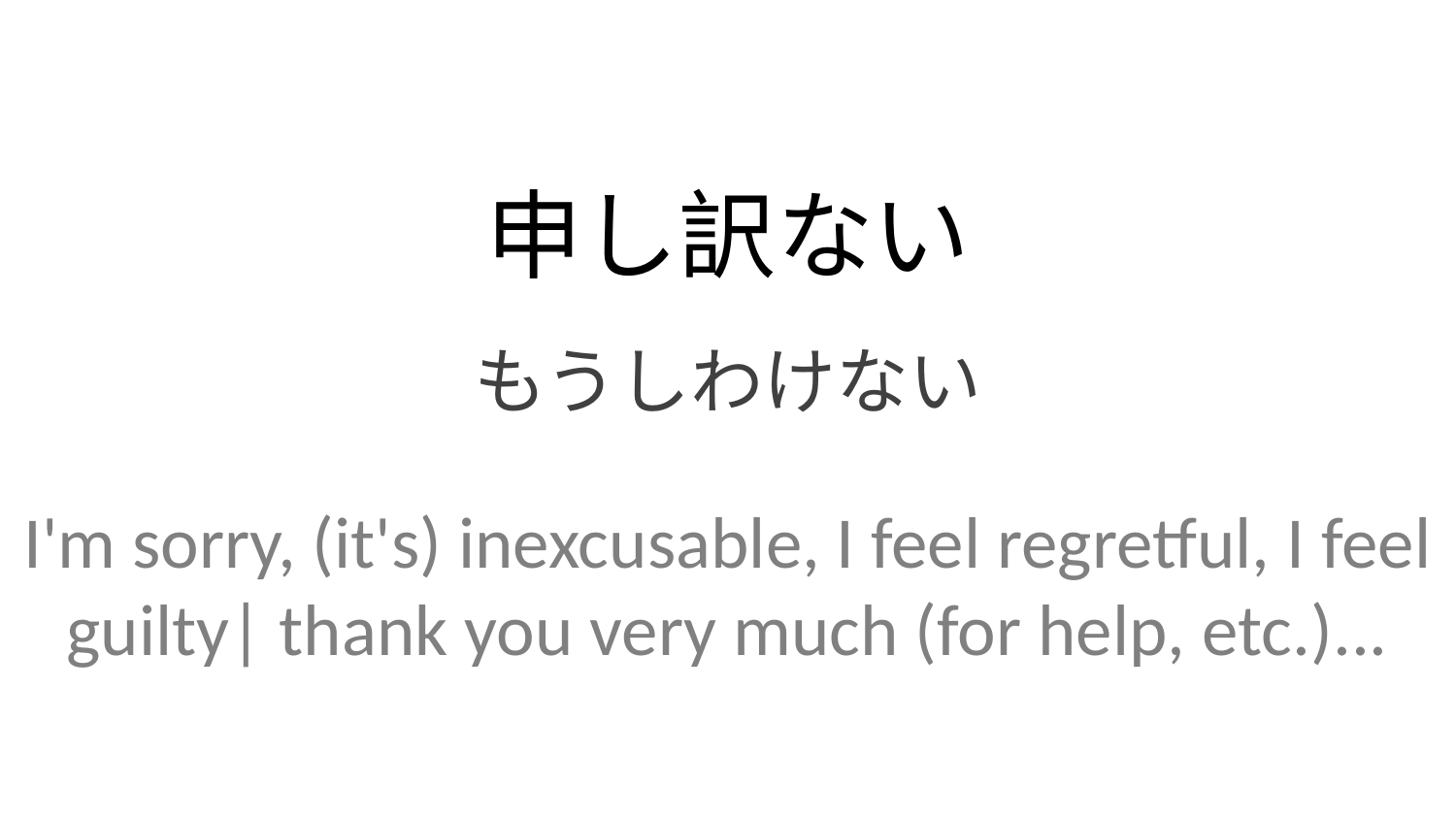

申し訳ない

もうしわけない
I'm sorry, (it's) inexcusable, I feel regretful, I feel guilty| thank you very much (for help, etc.)...